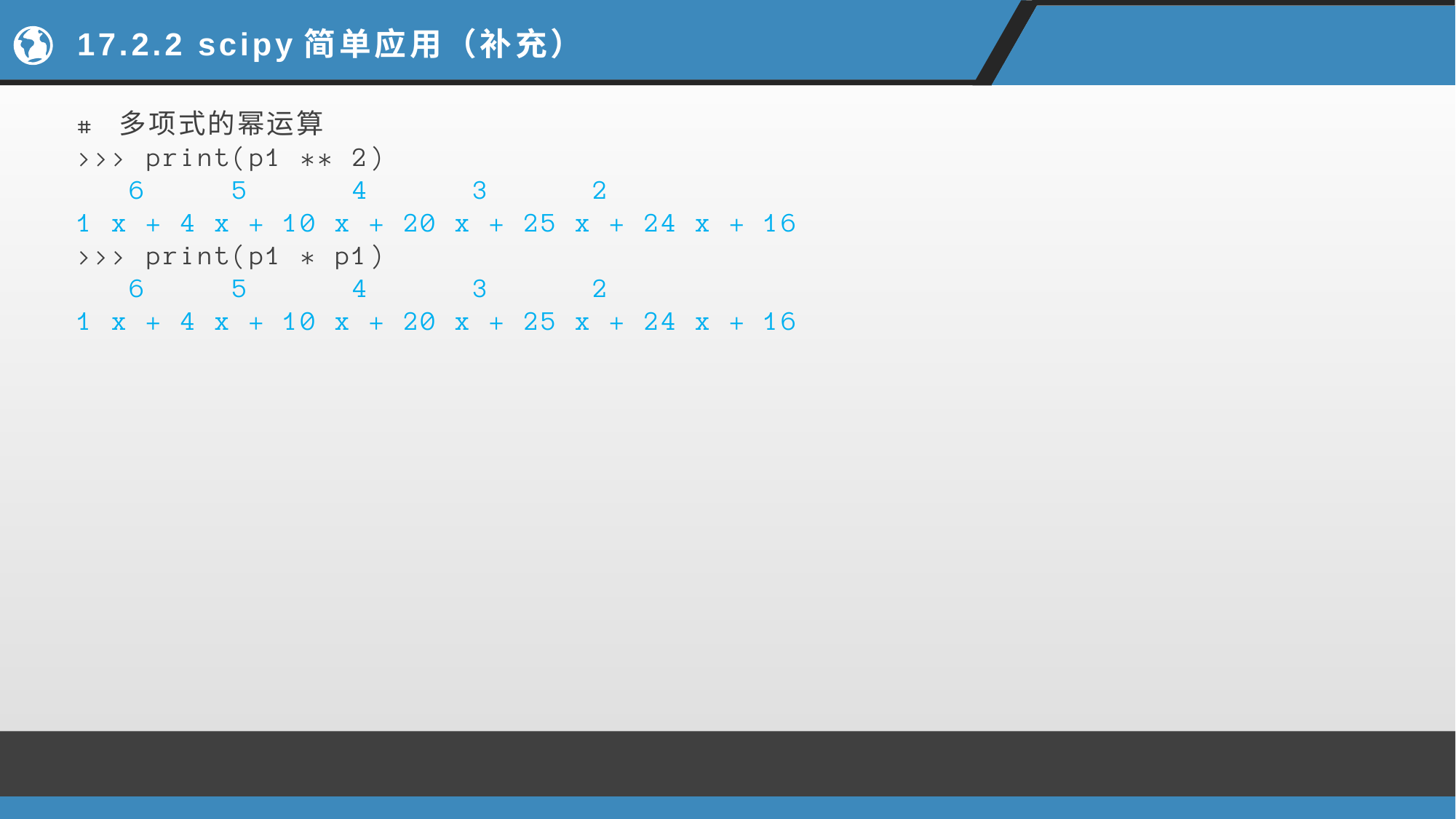

# 17.2.2 scipy简单应用（补充）

# 多项式的幂运算
>>> print(p1 ** 2)
   6     5      4      3      2
1 x + 4 x + 10 x + 20 x + 25 x + 24 x + 16
>>> print(p1 * p1)
   6     5      4      3      2
1 x + 4 x + 10 x + 20 x + 25 x + 24 x + 16